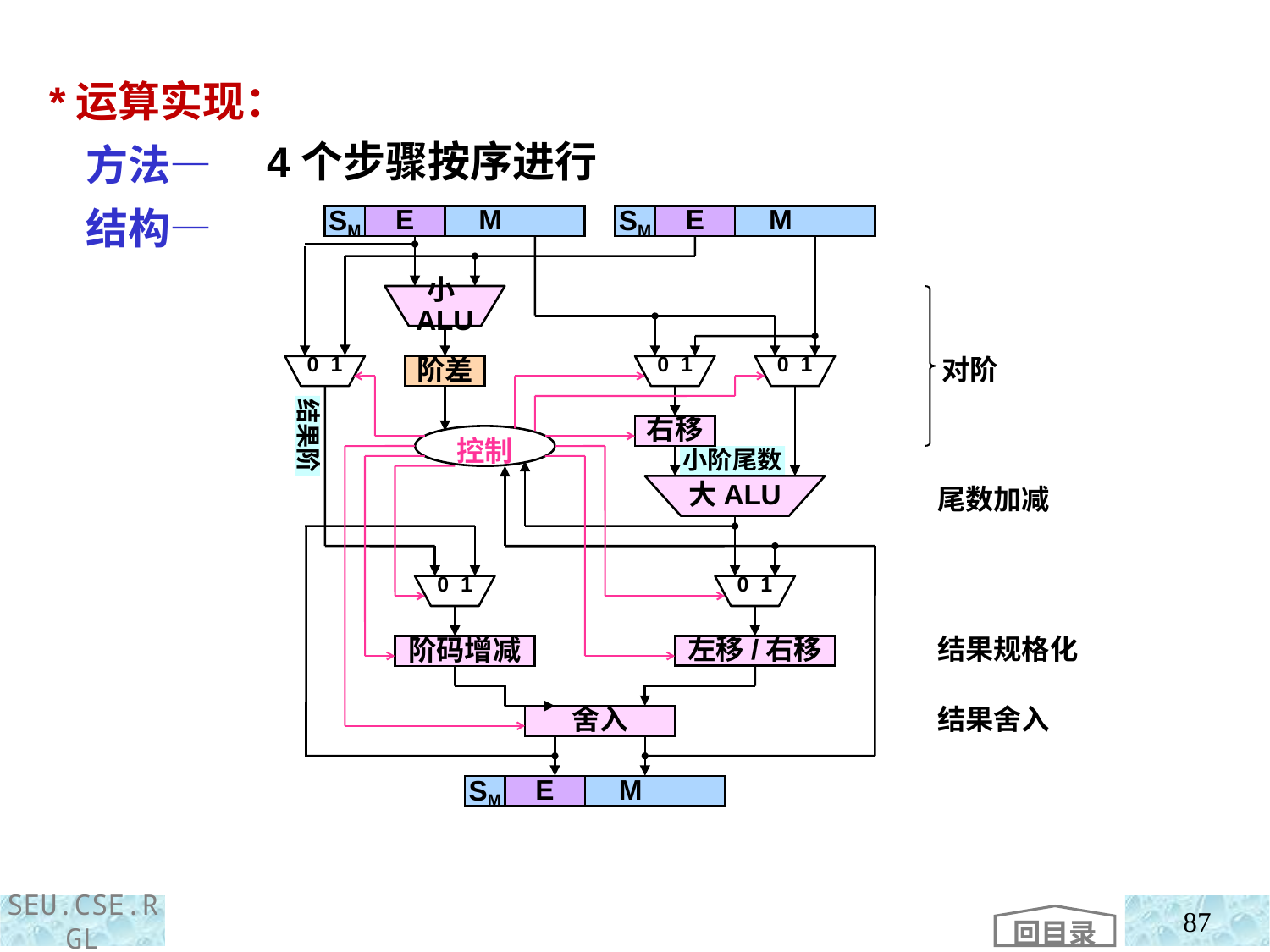

*运算实现：
    方法—
    结构—
4个步骤按序进行
SM
E
    M
SM
E
    M

小ALU

0  1
0  1
0  1
阶差
对阶

结果阶
右移
控制

小阶尾数

大ALU
尾数加减

0  1
0  1
左移/右移
结果规格化
阶码增减

结果舍入
舍入

SM
E
    M
回目录
87